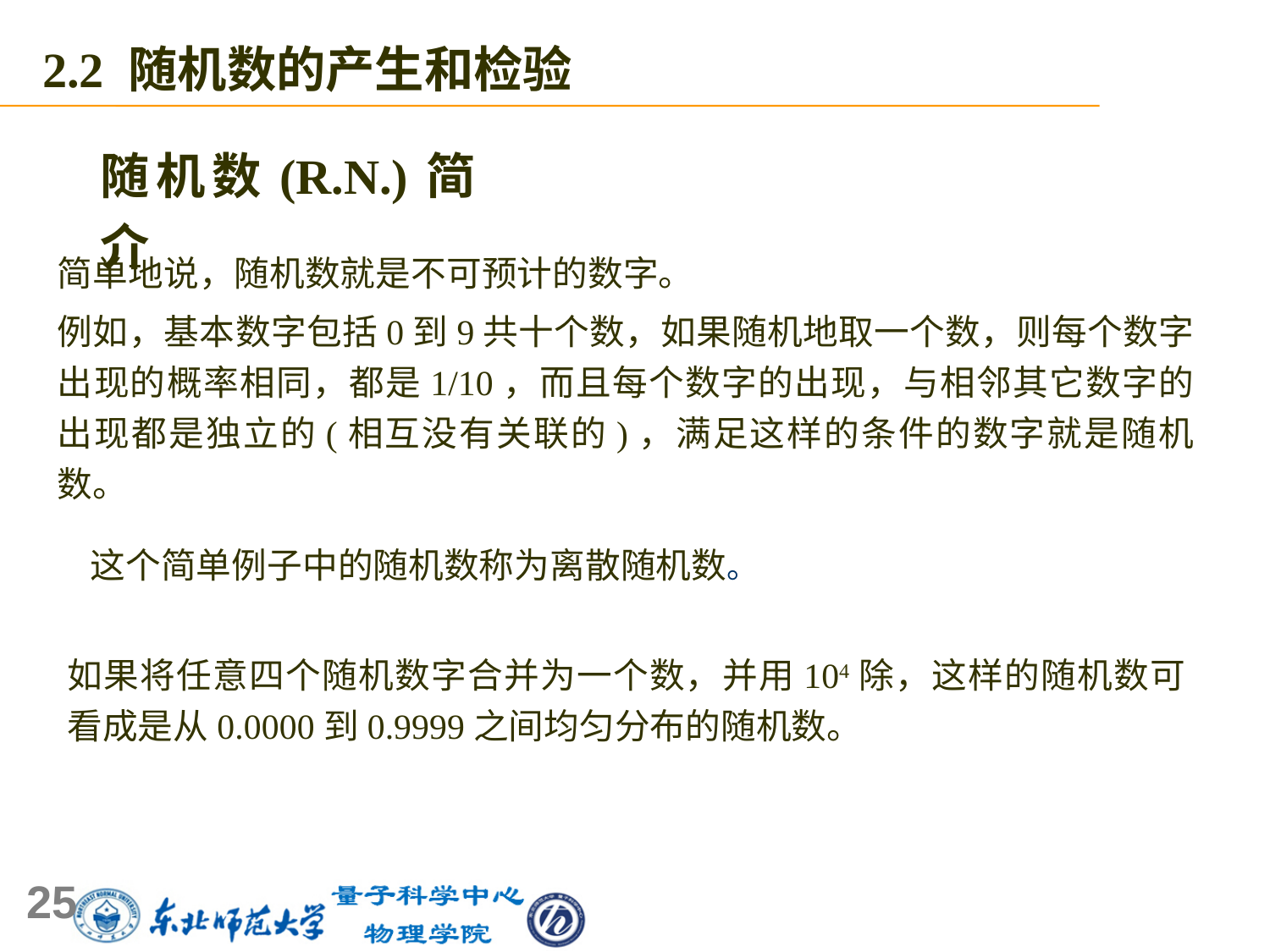

2.2 随机数的产生和检验

随机数(R.N.)简介
简单地说，随机数就是不可预计的数字。
例如，基本数字包括0到9共十个数，如果随机地取一个数，则每个数字出现的概率相同，都是1/10，而且每个数字的出现，与相邻其它数字的出现都是独立的(相互没有关联的)，满足这样的条件的数字就是随机数。
这个简单例子中的随机数称为离散随机数。
如果将任意四个随机数字合并为一个数，并用104除，这样的随机数可看成是从0.0000到0.9999之间均匀分布的随机数。
25